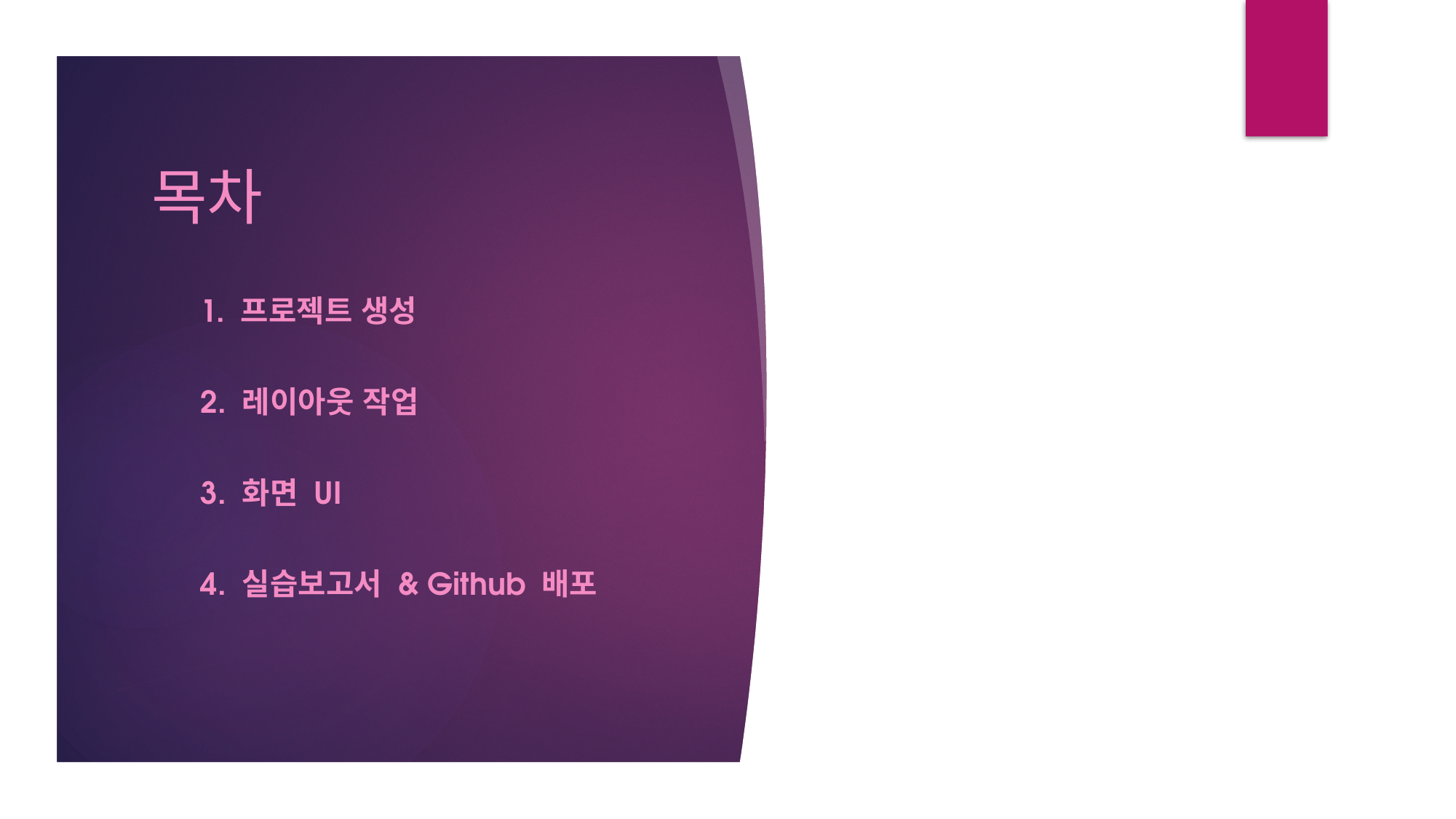

# 목차
1. 프로젝트 생성
2. 레이아웃 작업
3. 화면 UI
4. 실습보고서 & Github 배포